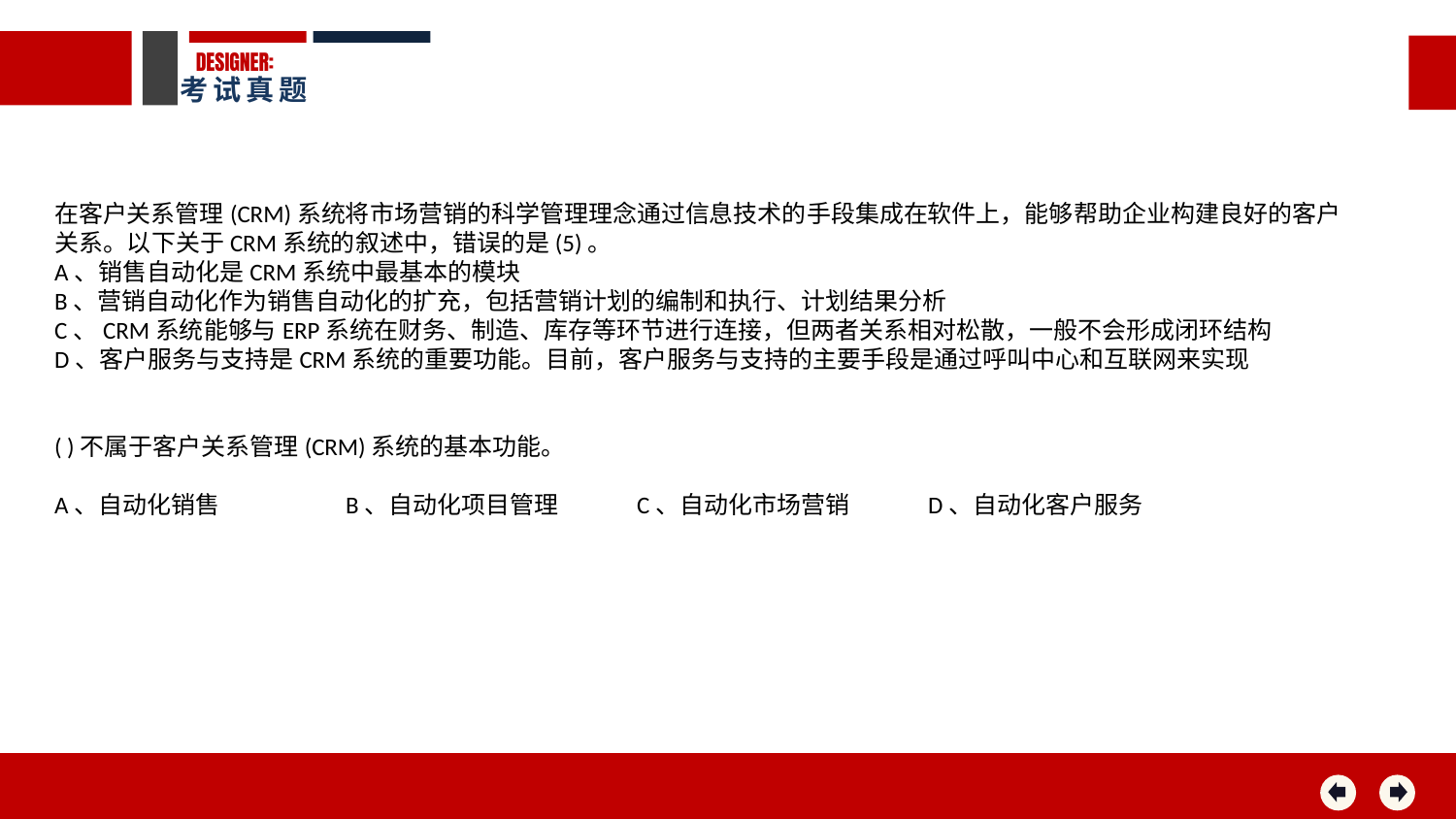

DESIGNER:
考试真题
在客户关系管理(CRM)系统将市场营销的科学管理理念通过信息技术的手段集成在软件上，能够帮助企业构建良好的客户关系。以下关于CRM系统的叙述中，错误的是(5)。
A、销售自动化是CRM系统中最基本的模块
B、营销自动化作为销售自动化的扩充，包括营销计划的编制和执行、计划结果分析
C、CRM系统能够与ERP系统在财务、制造、库存等环节进行连接，但两者关系相对松散，一般不会形成闭环结构
D、客户服务与支持是CRM系统的重要功能。目前，客户服务与支持的主要手段是通过呼叫中心和互联网来实现

( )不属于客户关系管理(CRM)系统的基本功能。

A、自动化销售	B、自动化项目管理	C、自动化市场营销	D、自动化客户服务